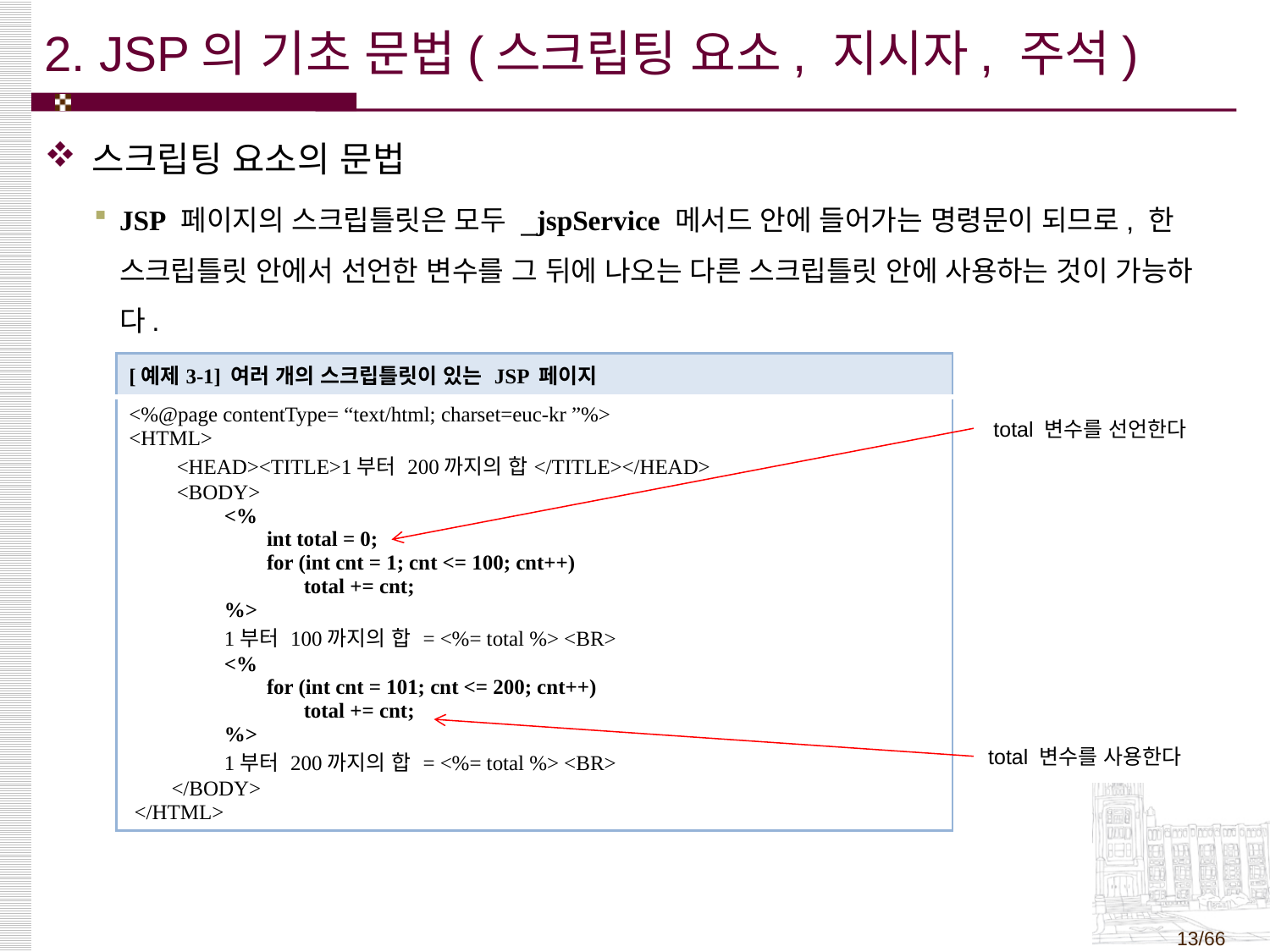

# 2. JSP의 기초 문법(스크립팅 요소, 지시자, 주석)
스크립팅 요소의 문법
JSP 페이지의 스크립틀릿은 모두 _jspService 메서드 안에 들어가는 명령문이 되므로, 한 스크립틀릿 안에서 선언한 변수를 그 뒤에 나오는 다른 스크립틀릿 안에 사용하는 것이 가능하다.

| [예제3-1] 여러 개의 스크립틀릿이 있는 JSP 페이지 |
| --- |
| <%@page contentType= “text/html; charset=euc-kr ”%> <HTML> <HEAD><TITLE>1부터 200까지의 합</TITLE></HEAD> <BODY> <% int total = 0; for (int cnt = 1; cnt <= 100; cnt++) total += cnt; %> 1부터 100까지의 합 = <%= total %> <BR> <% for (int cnt = 101; cnt <= 200; cnt++) total += cnt; %> 1부터 200까지의 합 = <%= total %> <BR> </BODY> </HTML> |
total 변수를 선언한다
total 변수를 사용한다